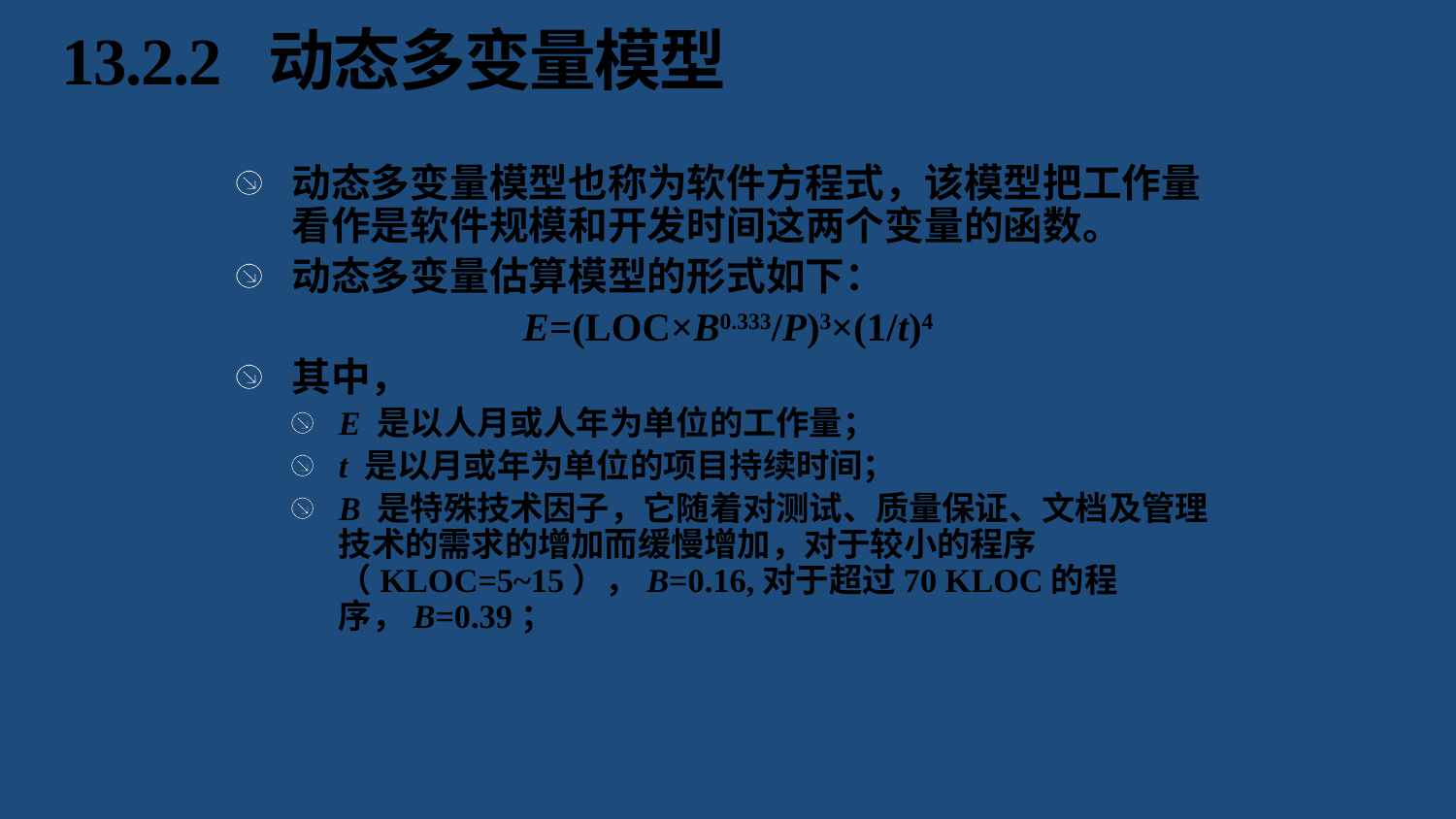

# 13.2.2  动态多变量模型
动态多变量模型也称为软件方程式，该模型把工作量看作是软件规模和开发时间这两个变量的函数。
动态多变量估算模型的形式如下：
E=(LOC×B0.333/P)3×(1/t)4
其中，
E 是以人月或人年为单位的工作量；
t 是以月或年为单位的项目持续时间；
B 是特殊技术因子，它随着对测试、质量保证、文档及管理技术的需求的增加而缓慢增加，对于较小的程序（KLOC=5~15），B=0.16,对于超过70 KLOC的程序，B=0.39；